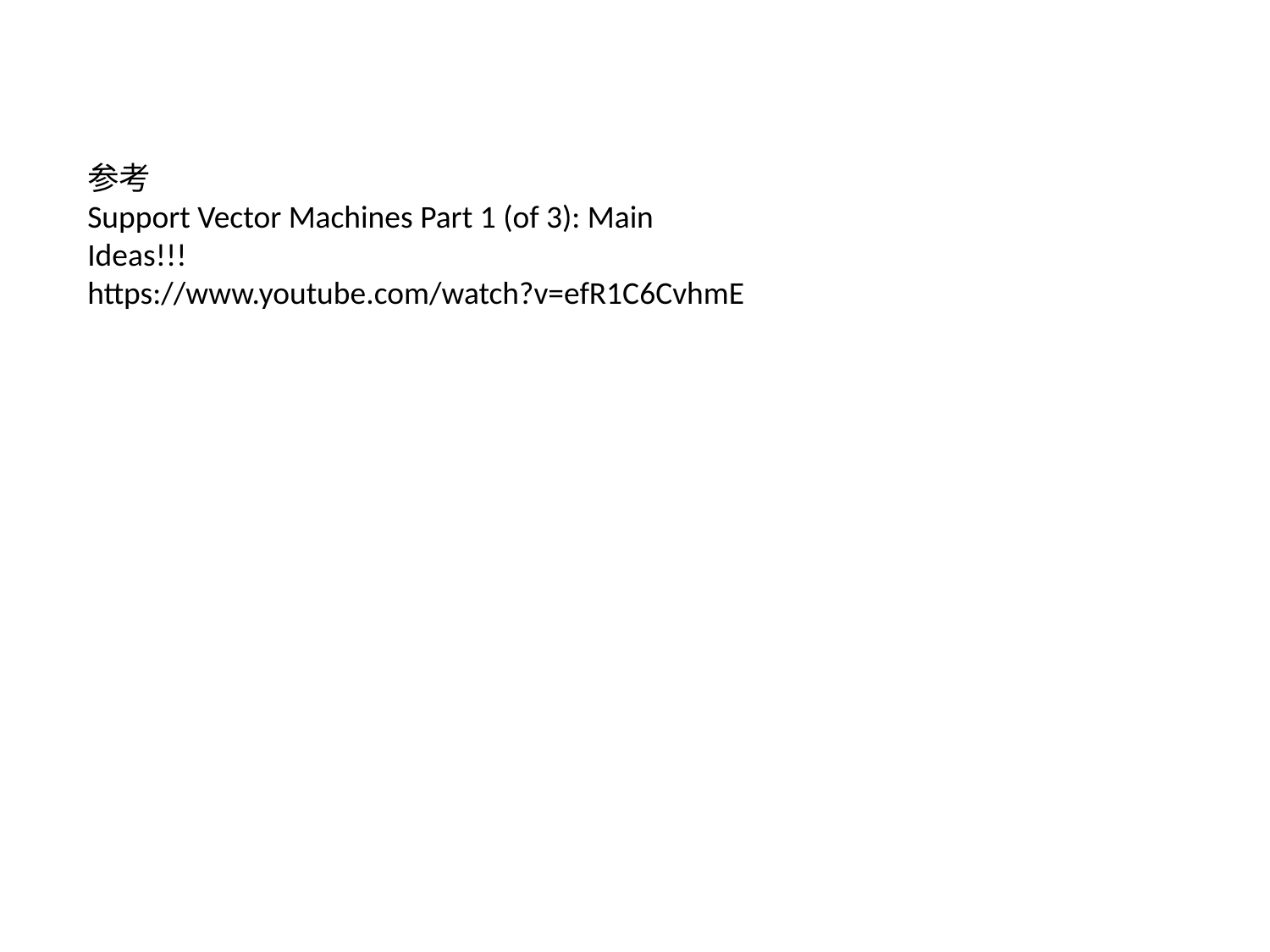

参考
Support Vector Machines Part 1 (of 3): Main Ideas!!!
https://www.youtube.com/watch?v=efR1C6CvhmE